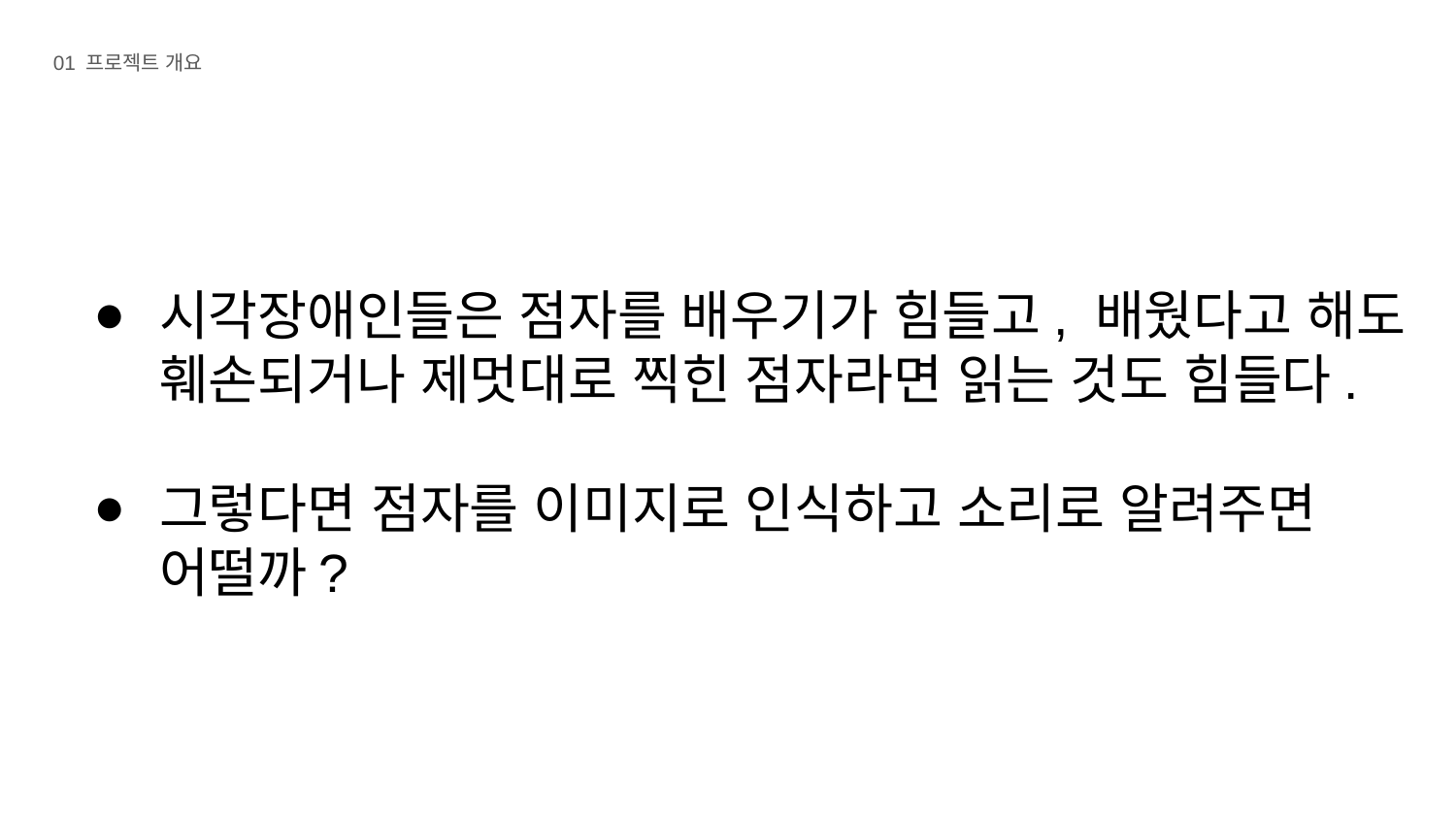

01 프로젝트 개요
# 시각장애인들은 점자를 배우기가 힘들고, 배웠다고 해도 훼손되거나 제멋대로 찍힌 점자라면 읽는 것도 힘들다.

그렇다면 점자를 이미지로 인식하고 소리로 알려주면 어떨까?